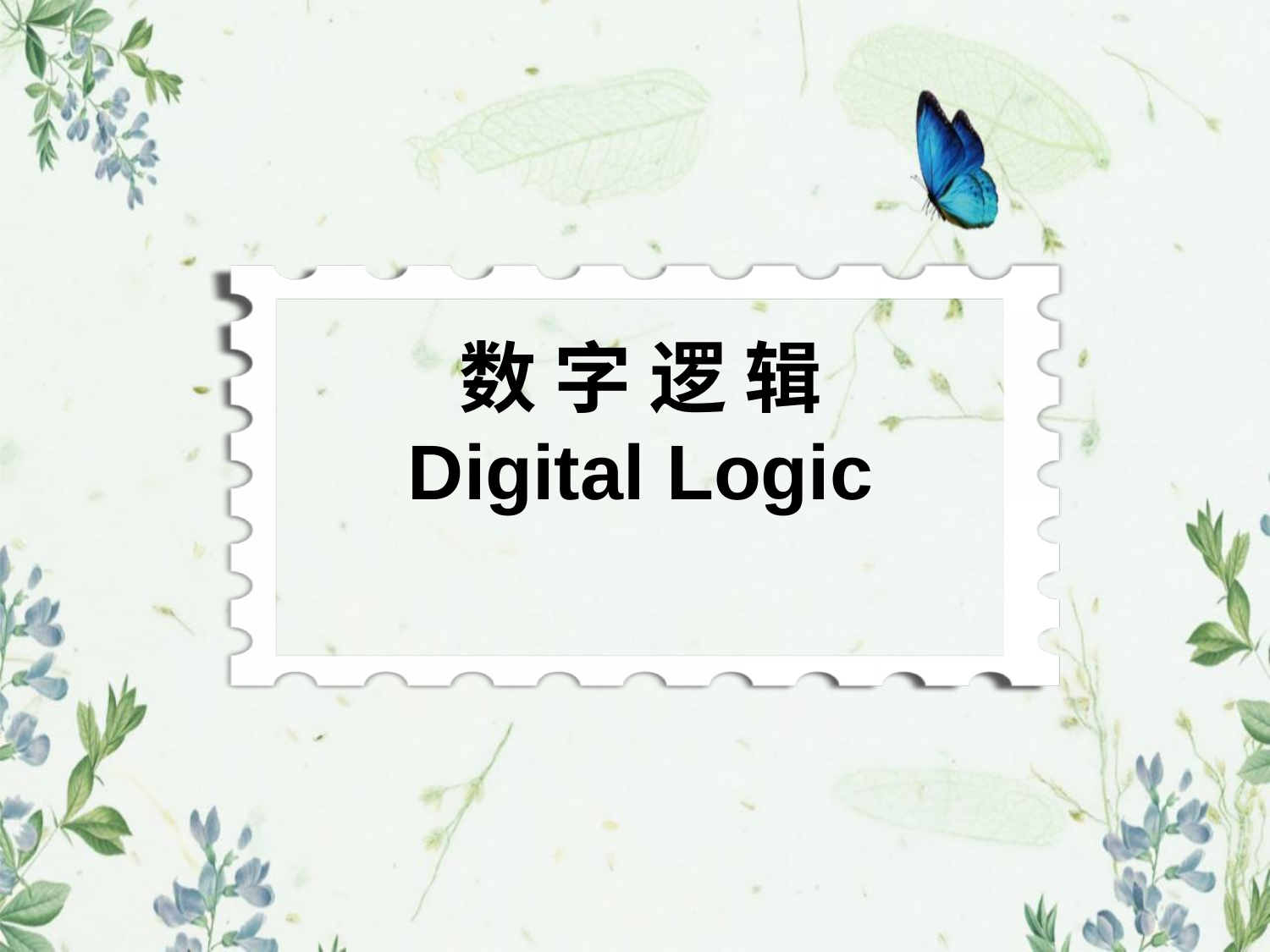

# 数 字 逻 辑 Digital Logic